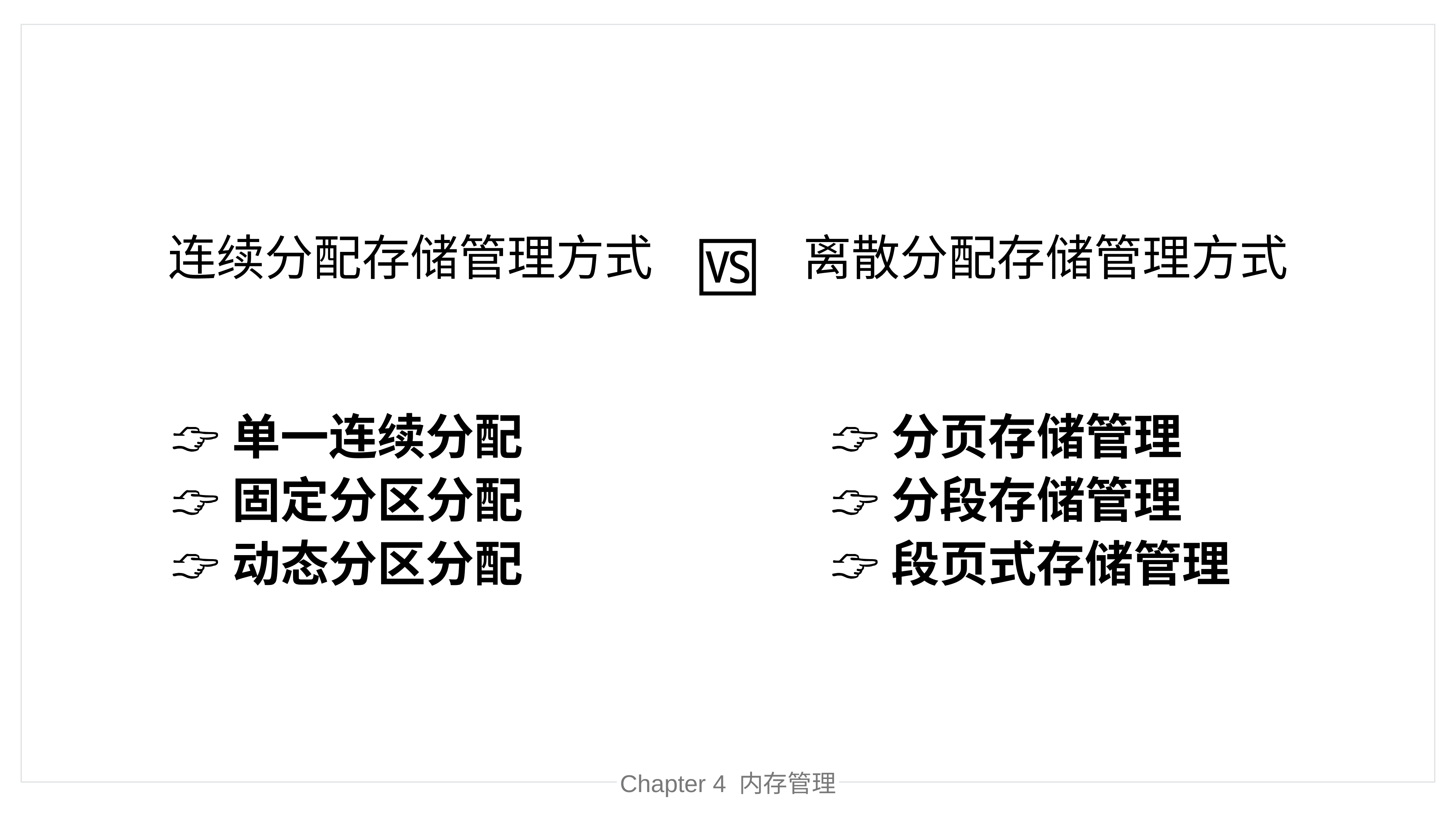

🆚
连续分配存储管理方式
离散分配存储管理方式
👉单一连续分配
👉分页存储管理
👉固定分区分配
👉分段存储管理
👉动态分区分配
👉段页式存储管理
Chapter 4 内存管理